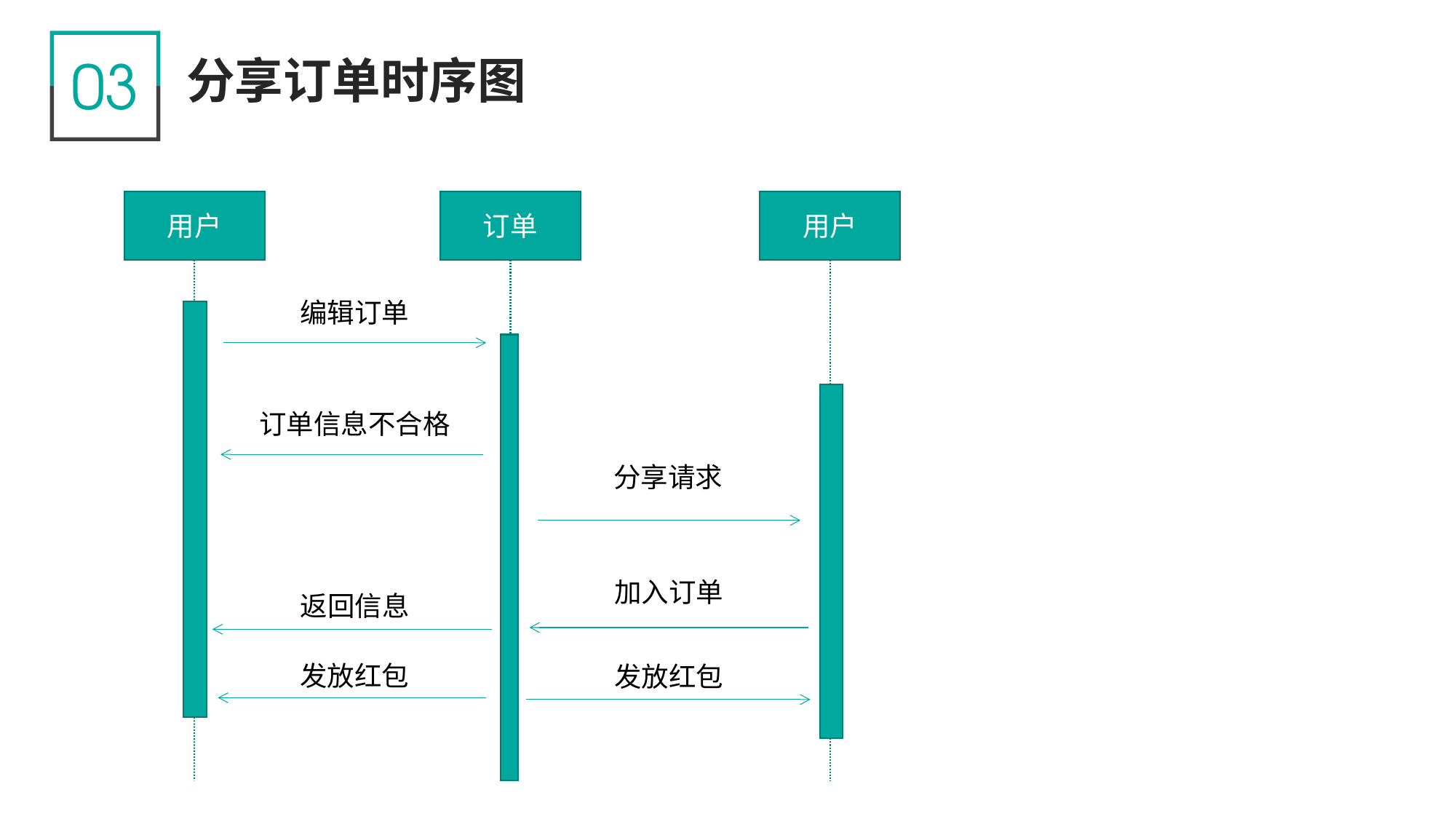

03
分享订单时序图

用户
订单
用户
编辑订单

订单信息不合格
分享请求
加入订单
返回信息
发放红包
发放红包